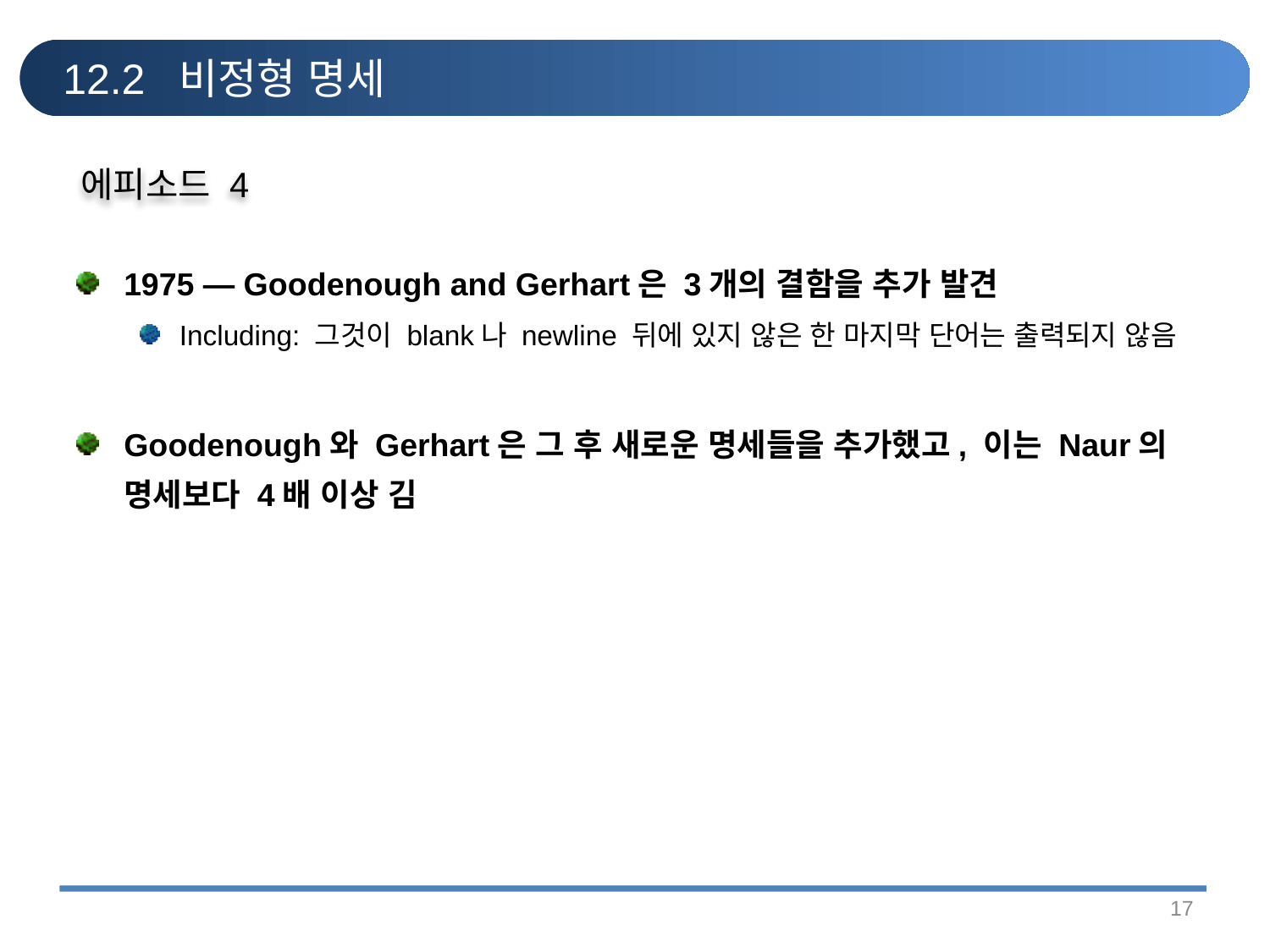

# 12.2  비정형 명세
에피소드 4
1975 — Goodenough and Gerhart은 3개의 결함을 추가 발견
Including: 그것이 blank나 newline 뒤에 있지 않은 한 마지막 단어는 출력되지 않음

Goodenough와 Gerhart은 그 후 새로운 명세들을 추가했고, 이는 Naur의 명세보다 4배 이상 김
17